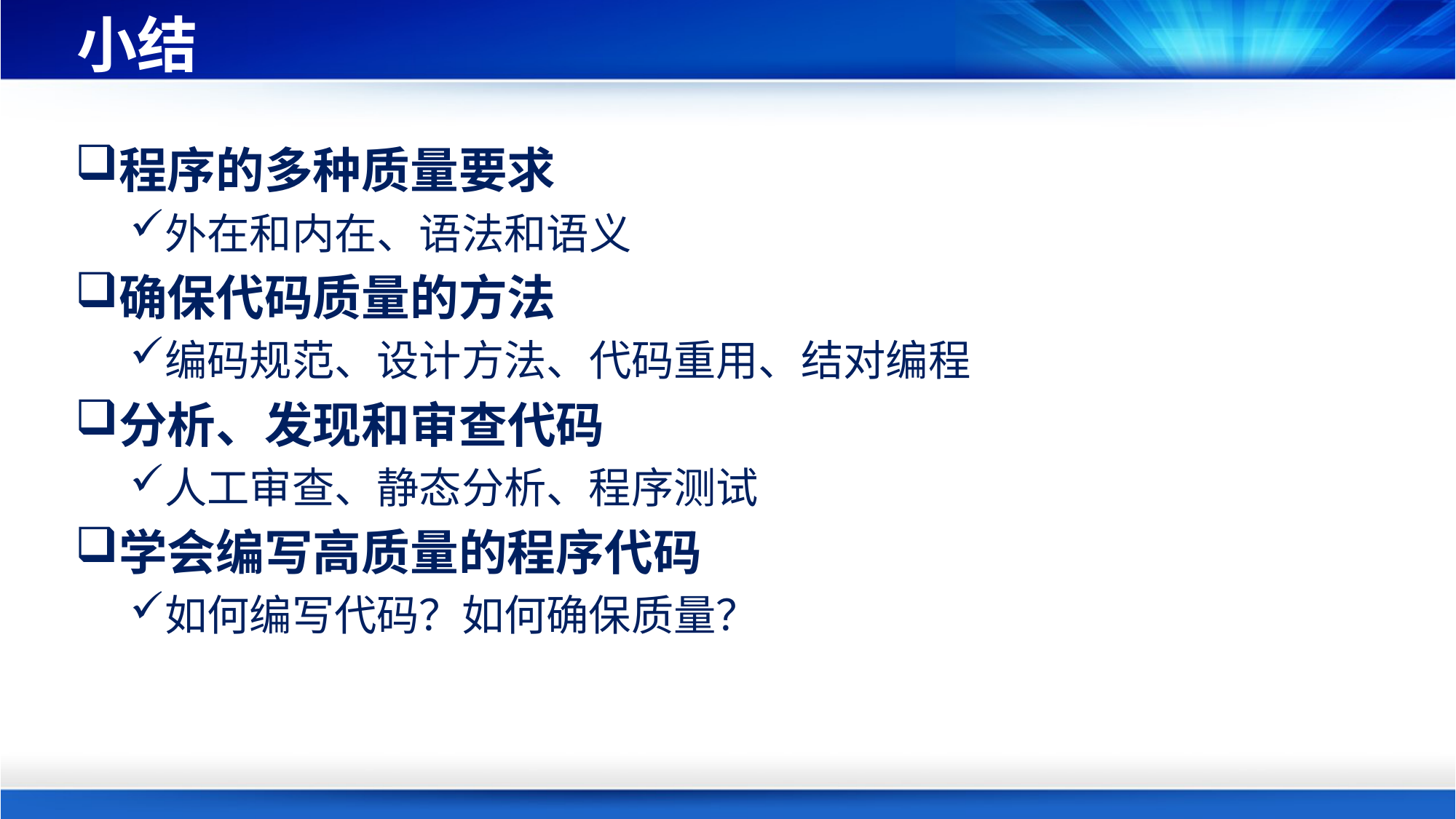

# 小结
程序的多种质量要求
外在和内在、语法和语义
确保代码质量的方法
编码规范、设计方法、代码重用、结对编程
分析、发现和审查代码
人工审查、静态分析、程序测试
学会编写高质量的程序代码
如何编写代码？如何确保质量？